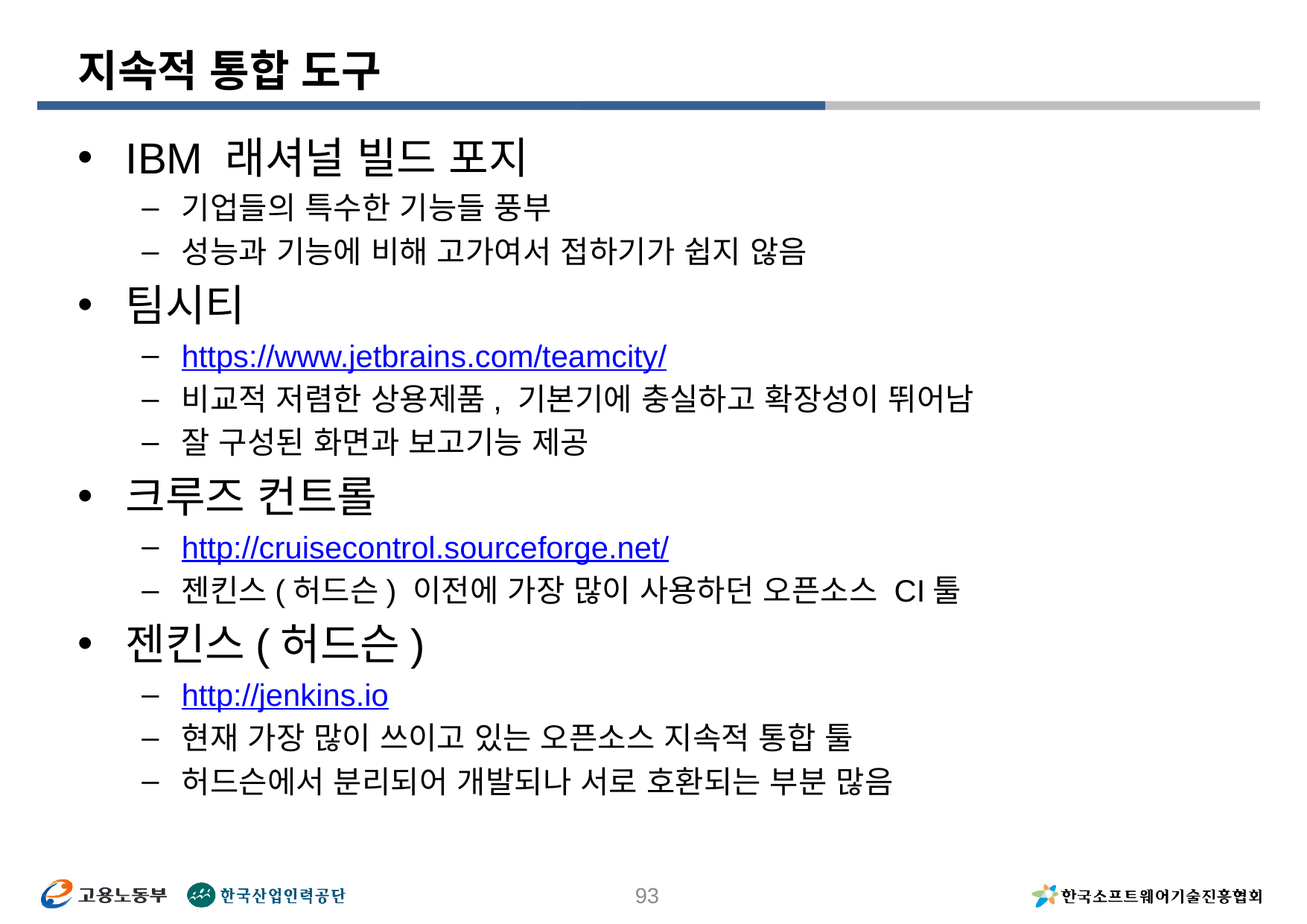

# 지속적 통합 도구
IBM 래셔널 빌드 포지
기업들의 특수한 기능들 풍부
성능과 기능에 비해 고가여서 접하기가 쉽지 않음
팀시티
https://www.jetbrains.com/teamcity/
비교적 저렴한 상용제품, 기본기에 충실하고 확장성이 뛰어남
잘 구성된 화면과 보고기능 제공
크루즈 컨트롤
http://cruisecontrol.sourceforge.net/
젠킨스(허드슨) 이전에 가장 많이 사용하던 오픈소스 CI툴
젠킨스(허드슨)
http://jenkins.io
현재 가장 많이 쓰이고 있는 오픈소스 지속적 통합 툴
허드슨에서 분리되어 개발되나 서로 호환되는 부분 많음
93